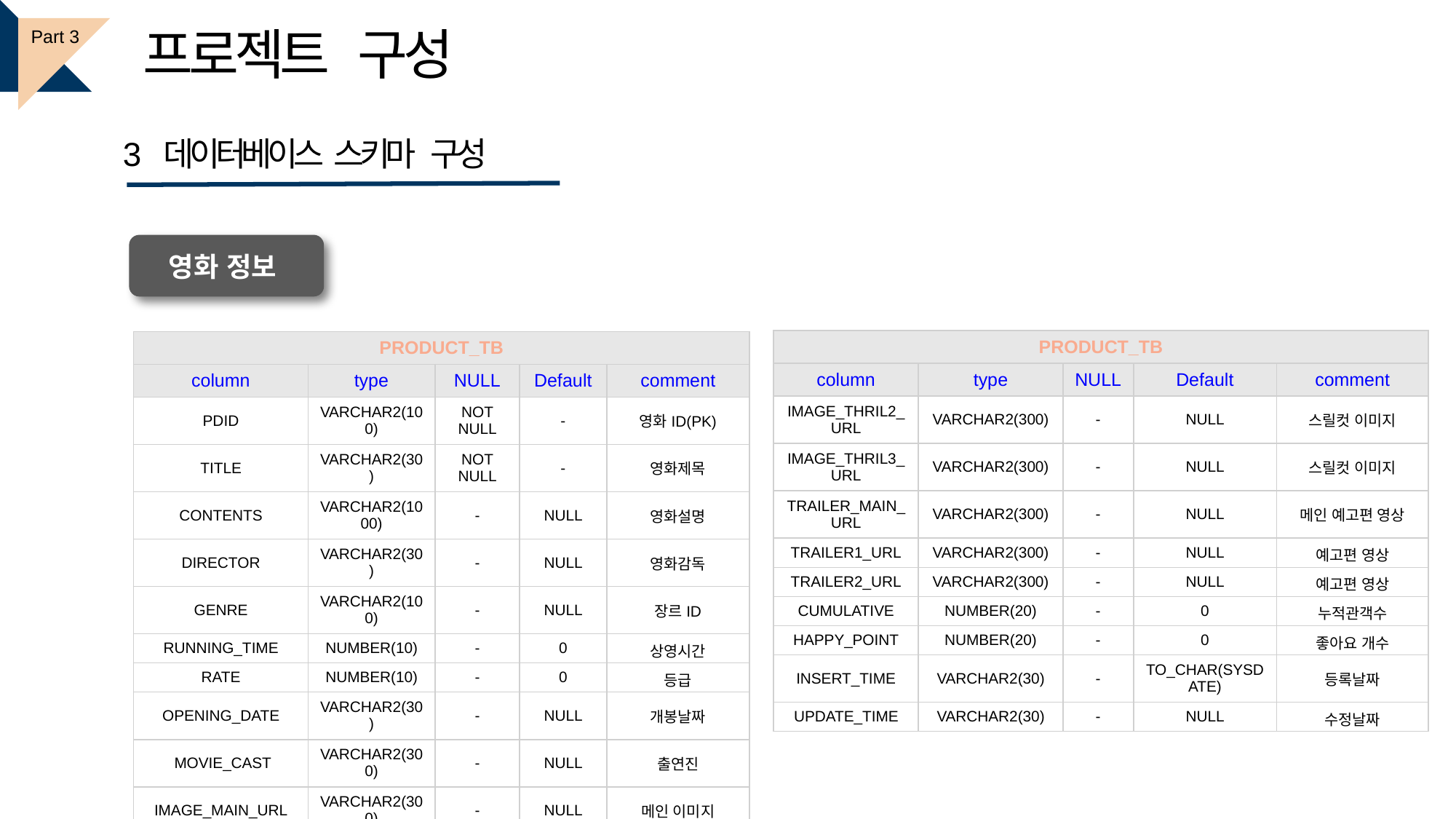

프로젝트   구성

Part 3
3   데이터베이스   스키마    구성
영화 정보
| PRODUCT\_TB |  |  |  |  |
| --- | --- | --- | --- | --- |
| column | type | NULL | Default | comment |
| IMAGE\_THRIL2\_URL | VARCHAR2(300) | - | NULL | 스릴컷 이미지 |
| IMAGE\_THRIL3\_URL | VARCHAR2(300) | - | NULL | 스릴컷 이미지 |
| TRAILER\_MAIN\_URL | VARCHAR2(300) | - | NULL | 메인 예고편 영상 |
| TRAILER1\_URL | VARCHAR2(300) | - | NULL | 예고편 영상 |
| TRAILER2\_URL | VARCHAR2(300) | - | NULL | 예고편 영상 |
| CUMULATIVE | NUMBER(20) | - | 0 | 누적관객수 |
| HAPPY\_POINT | NUMBER(20) | - | 0 | 좋아요 개수 |
| INSERT\_TIME | VARCHAR2(30) | - | TO\_CHAR(SYSDATE) | 등록날짜 |
| UPDATE\_TIME | VARCHAR2(30) | - | NULL | 수정날짜 |
| PRODUCT\_TB |  |  |  |  |
| --- | --- | --- | --- | --- |
| column | type | NULL | Default | comment |
| PDID | VARCHAR2(100) | NOT NULL | - | 영화ID(PK) |
| TITLE | VARCHAR2(30) | NOT NULL | - | 영화제목 |
| CONTENTS | VARCHAR2(1000) | - | NULL | 영화설명 |
| DIRECTOR | VARCHAR2(30) | - | NULL | 영화감독 |
| GENRE | VARCHAR2(100) | - | NULL | 장르ID |
| RUNNING\_TIME | NUMBER(10) | - | 0 | 상영시간 |
| RATE | NUMBER(10) | - | 0 | 등급 |
| OPENING\_DATE | VARCHAR2(30) | - | NULL | 개봉날짜 |
| MOVIE\_CAST | VARCHAR2(300) | - | NULL | 출연진 |
| IMAGE\_MAIN\_URL | VARCHAR2(300) | - | NULL | 메인 이미지 |
| IMAGE\_SMALL\_URL | VARCHAR2(300) | - | NULL | 보조 이미지 |
| IMAGE\_BACKGROUND\_URL | VARCHAR2(300) | - | NULL | 배경 이미지 |
| IMAGE\_THRIL1\_URL | VARCHAR2(300) | - | NULL | 스릴컷 이미지 |